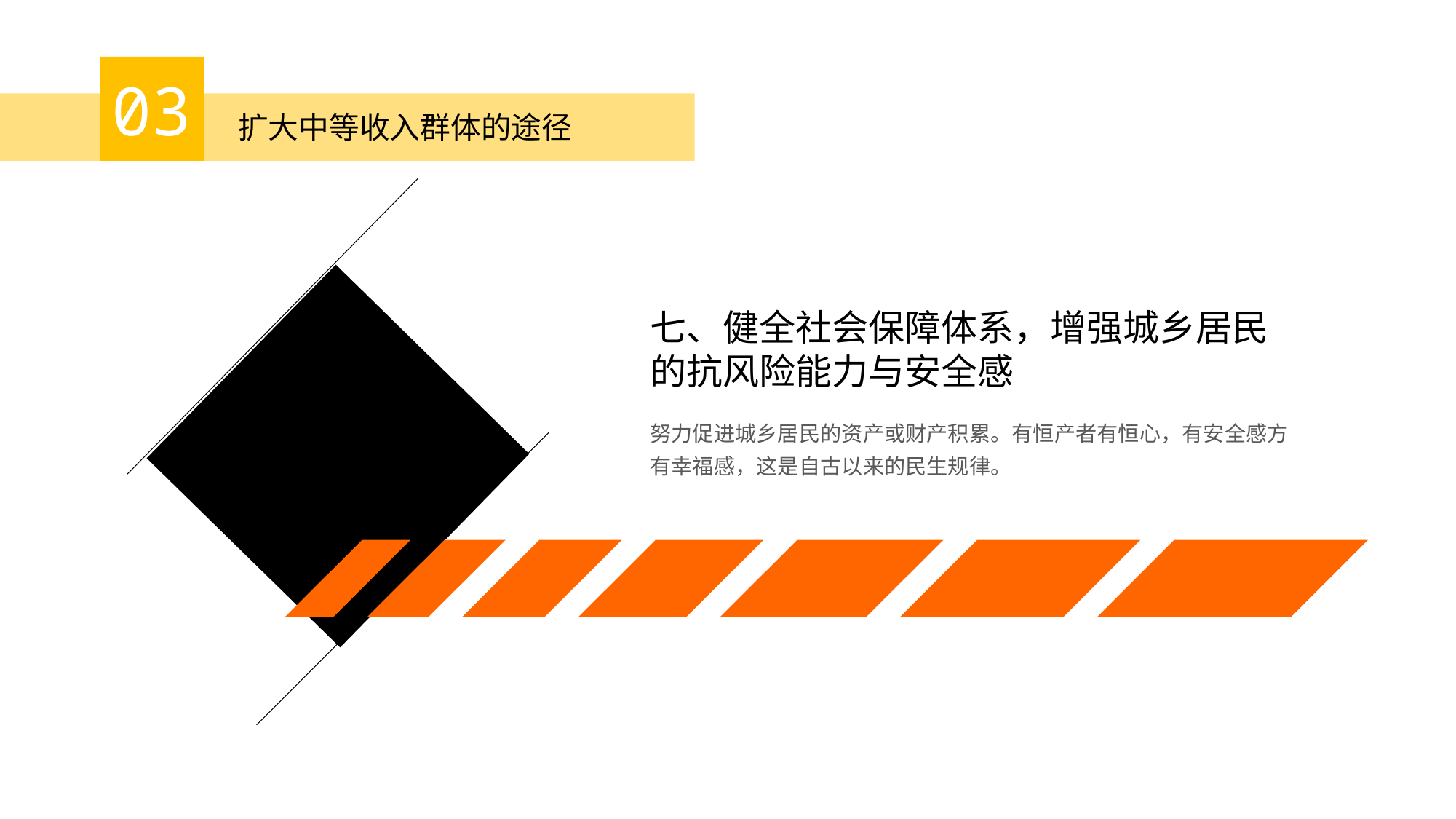

03

扩大中等收入群体的途径
七、健全社会保障体系，增强城乡居民的抗风险能力与安全感

努力促进城乡居民的资产或财产积累。有恒产者有恒心，有安全感方有幸福感，这是自古以来的民生规律。